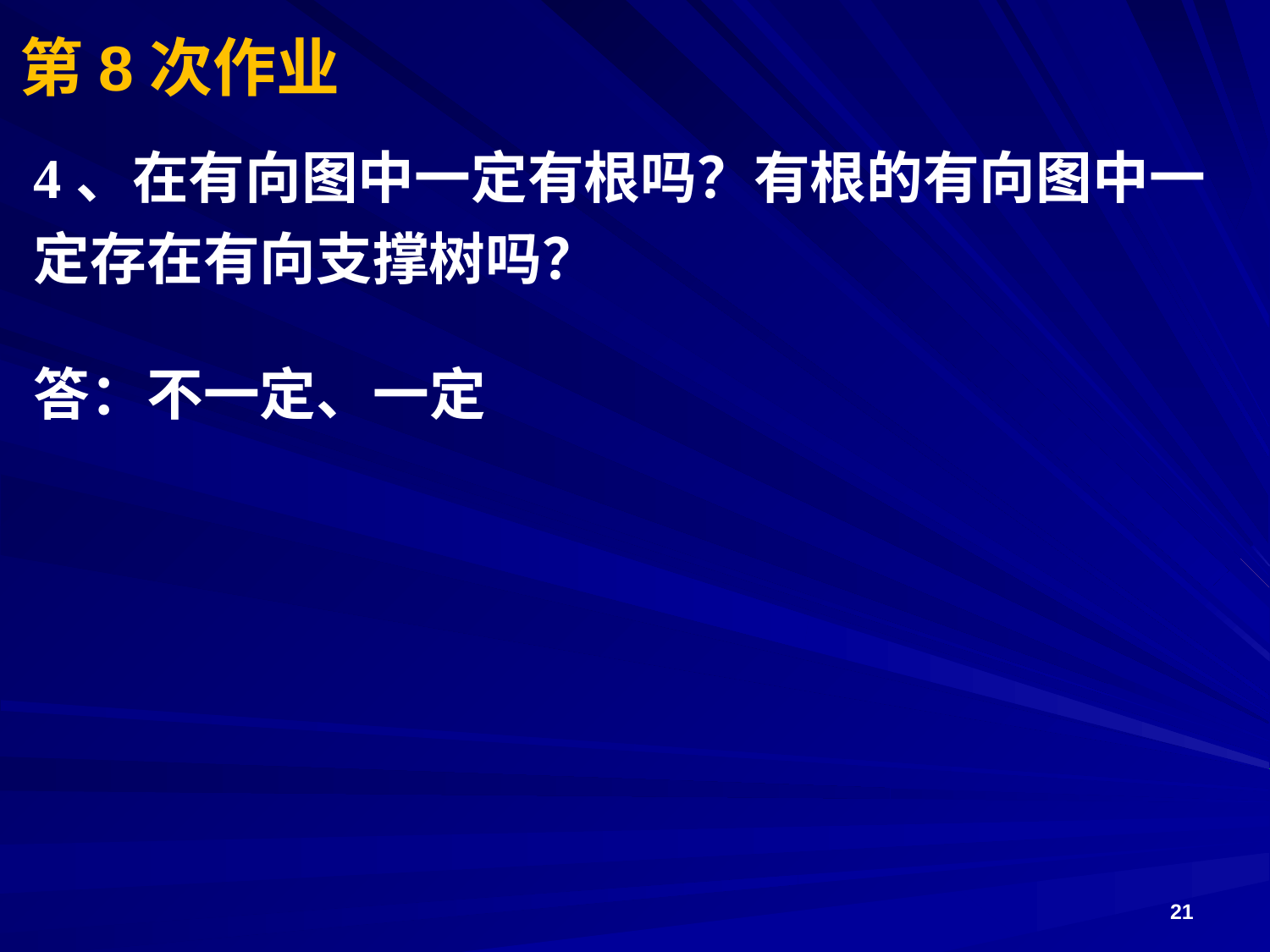

# 第8次作业
4、在有向图中一定有根吗？有根的有向图中一定存在有向支撑树吗？

答：不一定、一定
21